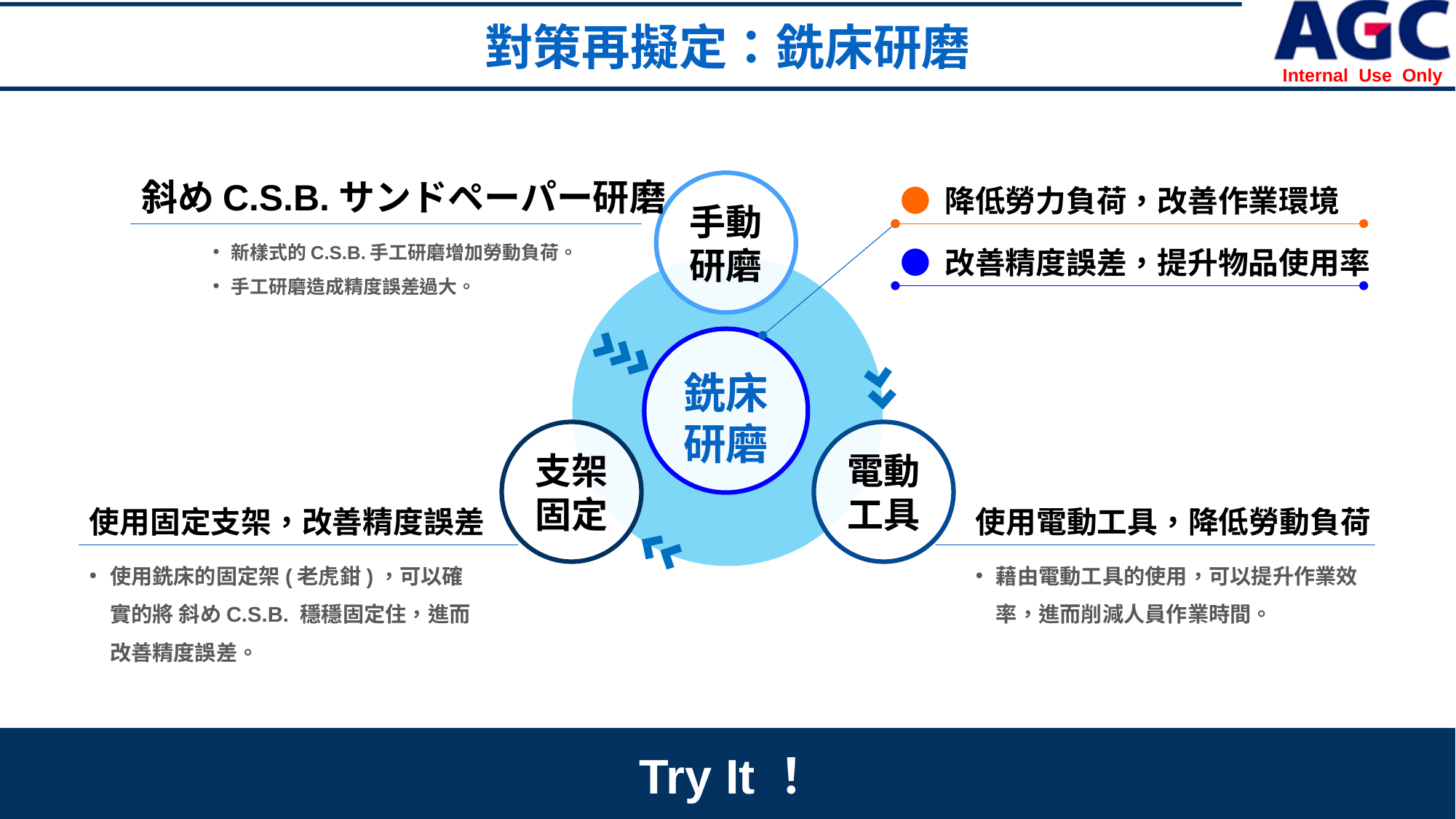

對策再擬定：銑床研磨

斜めC.S.B.サンドペーパー研磨
新樣式的C.S.B.手工研磨增加勞動負荷。
手工研磨造成精度誤差過大。
手動
研磨
● 降低勞力負荷，改善作業環境
● 改善精度誤差，提升物品使用率

銑床
研磨

支架
固定
電動
工具
使用固定支架，改善精度誤差
使用銑床的固定架(老虎鉗)，可以確實的將 斜めC.S.B. 穩穩固定住，進而改善精度誤差。
使用電動工具，降低勞動負荷
藉由電動工具的使用，可以提升作業效率，進而削減人員作業時間。

Try It！